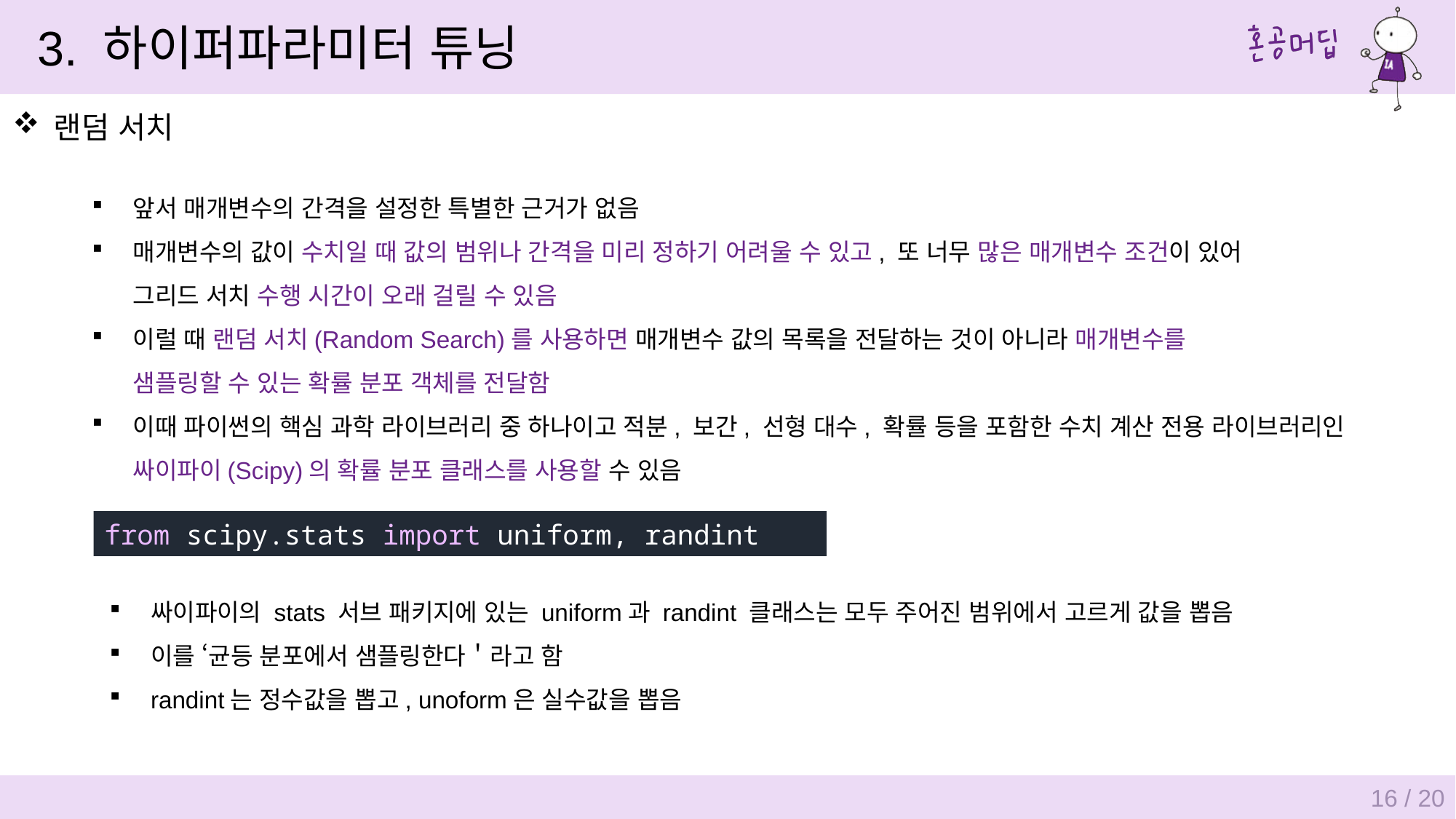

3. 하이퍼파라미터 튜닝
랜덤 서치
앞서 매개변수의 간격을 설정한 특별한 근거가 없음
매개변수의 값이 수치일 때 값의 범위나 간격을 미리 정하기 어려울 수 있고, 또 너무 많은 매개변수 조건이 있어
그리드 서치 수행 시간이 오래 걸릴 수 있음
이럴 때 랜덤 서치(Random Search)를 사용하면 매개변수 값의 목록을 전달하는 것이 아니라 매개변수를
샘플링할 수 있는 확률 분포 객체를 전달함
이때 파이썬의 핵심 과학 라이브러리 중 하나이고 적분, 보간, 선형 대수, 확률 등을 포함한 수치 계산 전용 라이브러리인
싸이파이(Scipy)의 확률 분포 클래스를 사용할 수 있음
from scipy.stats import uniform, randint
싸이파이의 stats 서브 패키지에 있는 uniform과 randint 클래스는 모두 주어진 범위에서 고르게 값을 뽑음
이를 ‘균등 분포에서 샘플링한다＇라고 함
randint는 정수값을 뽑고, unoform은 실수값을 뽑음
16 / 20